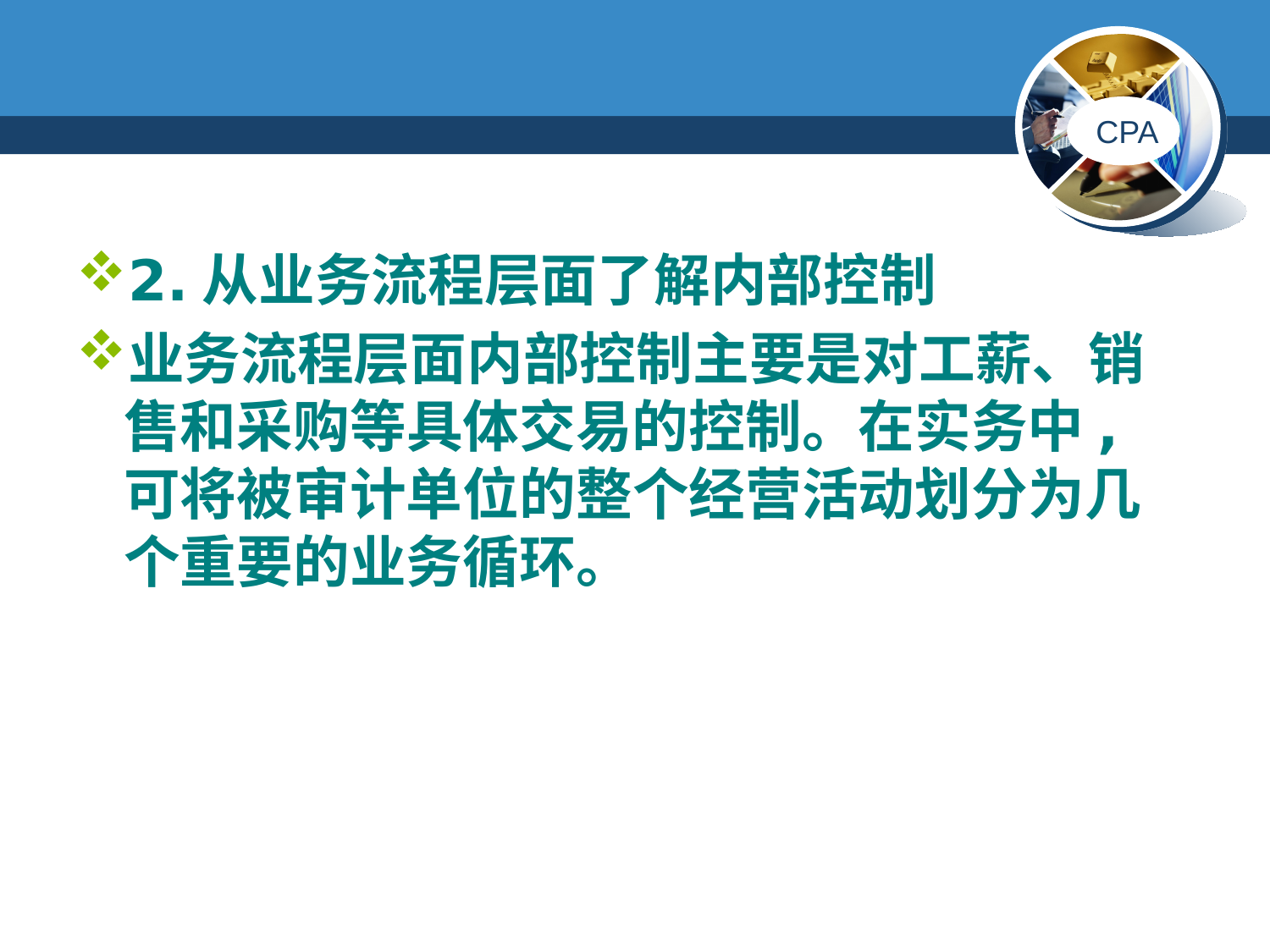

#
2.从业务流程层面了解内部控制
业务流程层面内部控制主要是对工薪、销售和采购等具体交易的控制。在实务中, 可将被审计单位的整个经营活动划分为几个重要的业务循环。